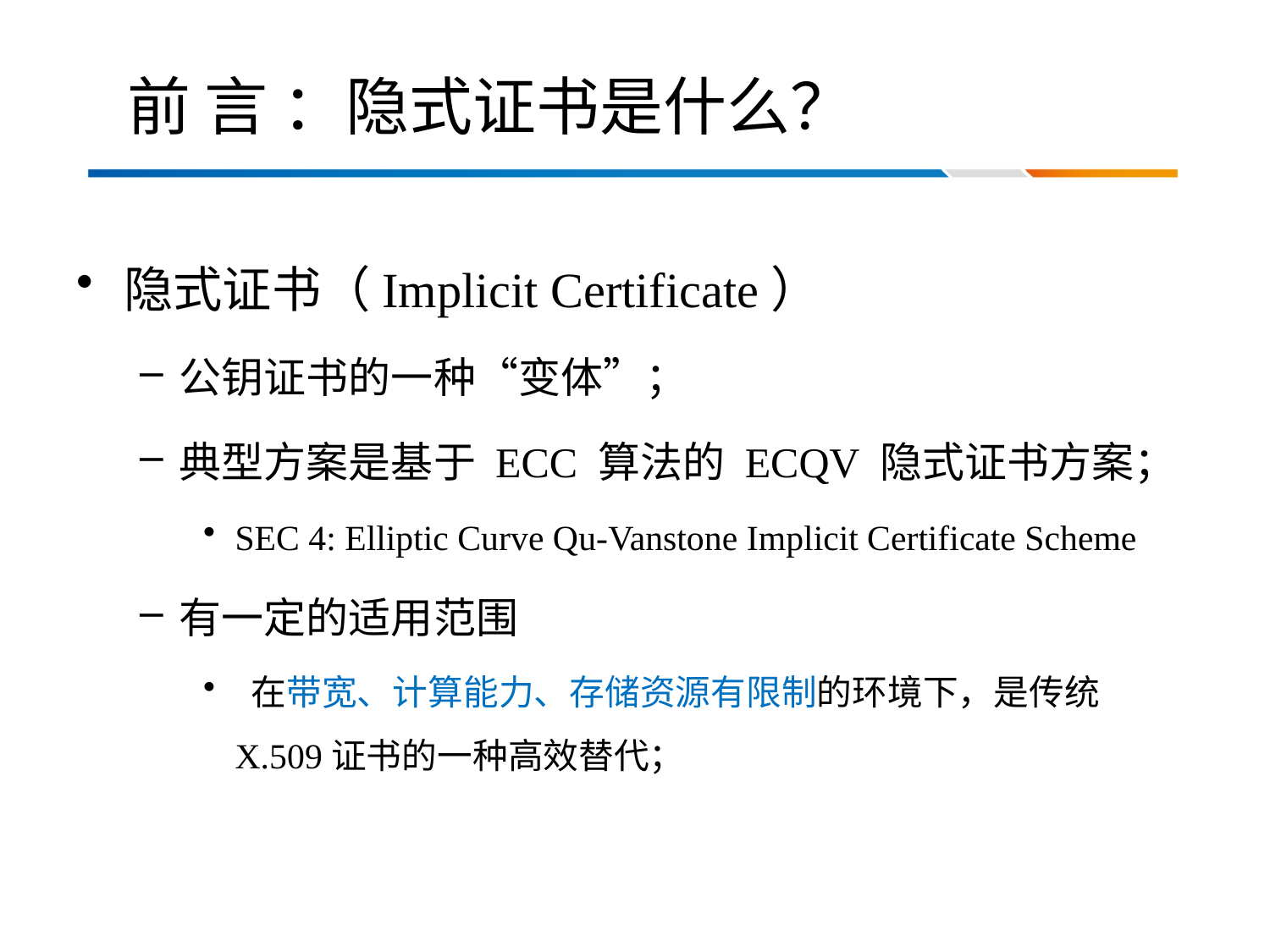

# 前 言 ：隐式证书是什么？
隐式证书（Implicit Certificate）
公钥证书的一种“变体”；
典型方案是基于 ECC 算法的 ECQV 隐式证书方案；
SEC 4: Elliptic Curve Qu-Vanstone Implicit Certificate Scheme
有一定的适用范围
 在带宽、计算能力、存储资源有限制的环境下，是传统X.509证书的一种高效替代；